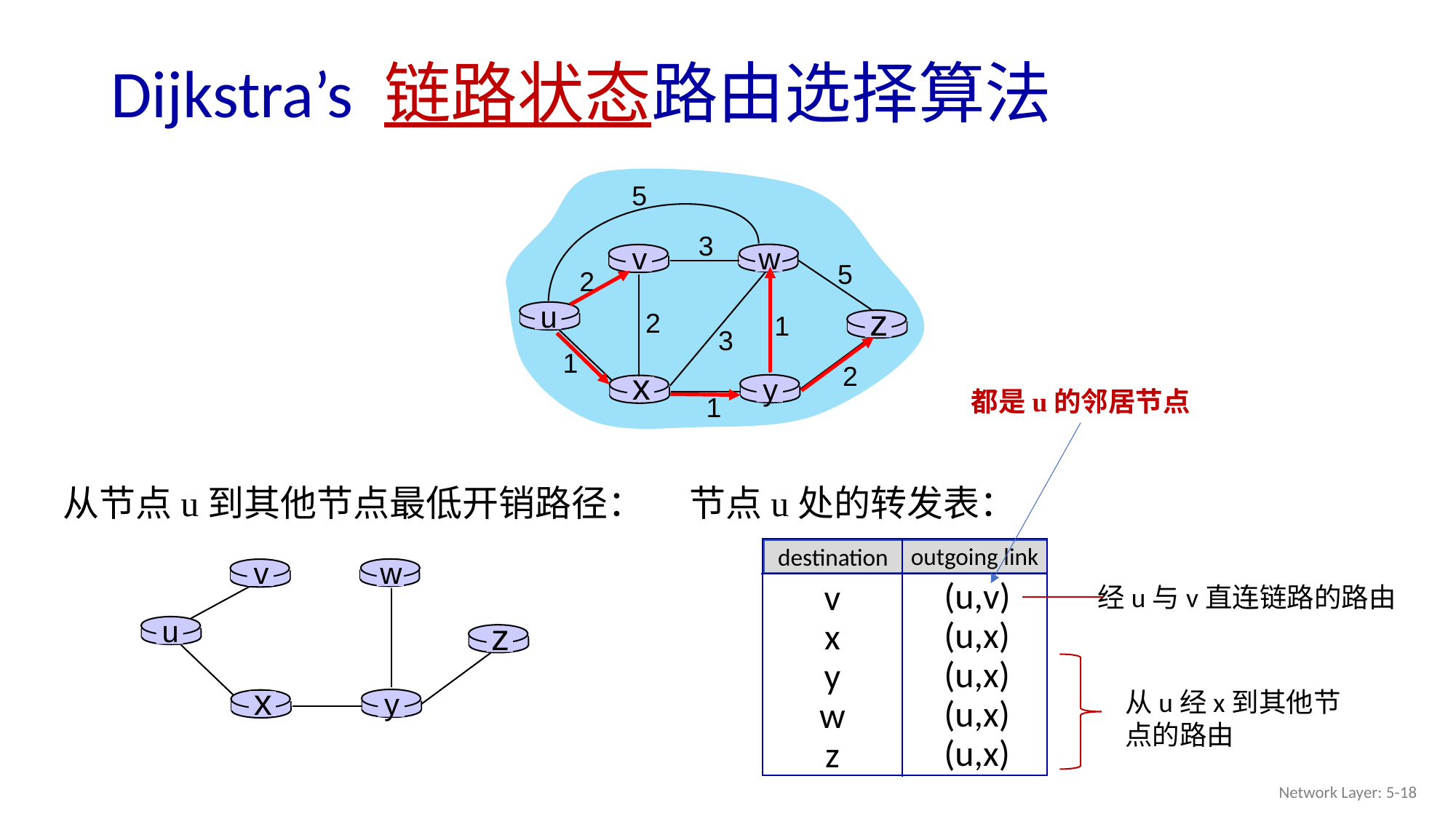

# Dijkstra’s 链路状态路由选择算法

5

3
v

w

5

2

u

z

2

1

3

1
2
x

y

1

D(w),p(w)
5,u
4,x
3,y
3,y
都是u的邻居节点
节点u处的转发表：
outgoing link
destination

(u,v)
(u,x)
(u,x)
(u,x)
(u,x)
v
x
y
w
z
从节点u到其他节点最低开销路径：
v

w

u

z

x

y

经u与v直连链路的路由

从u经x到其他节点的路由
Network Layer: 5-18